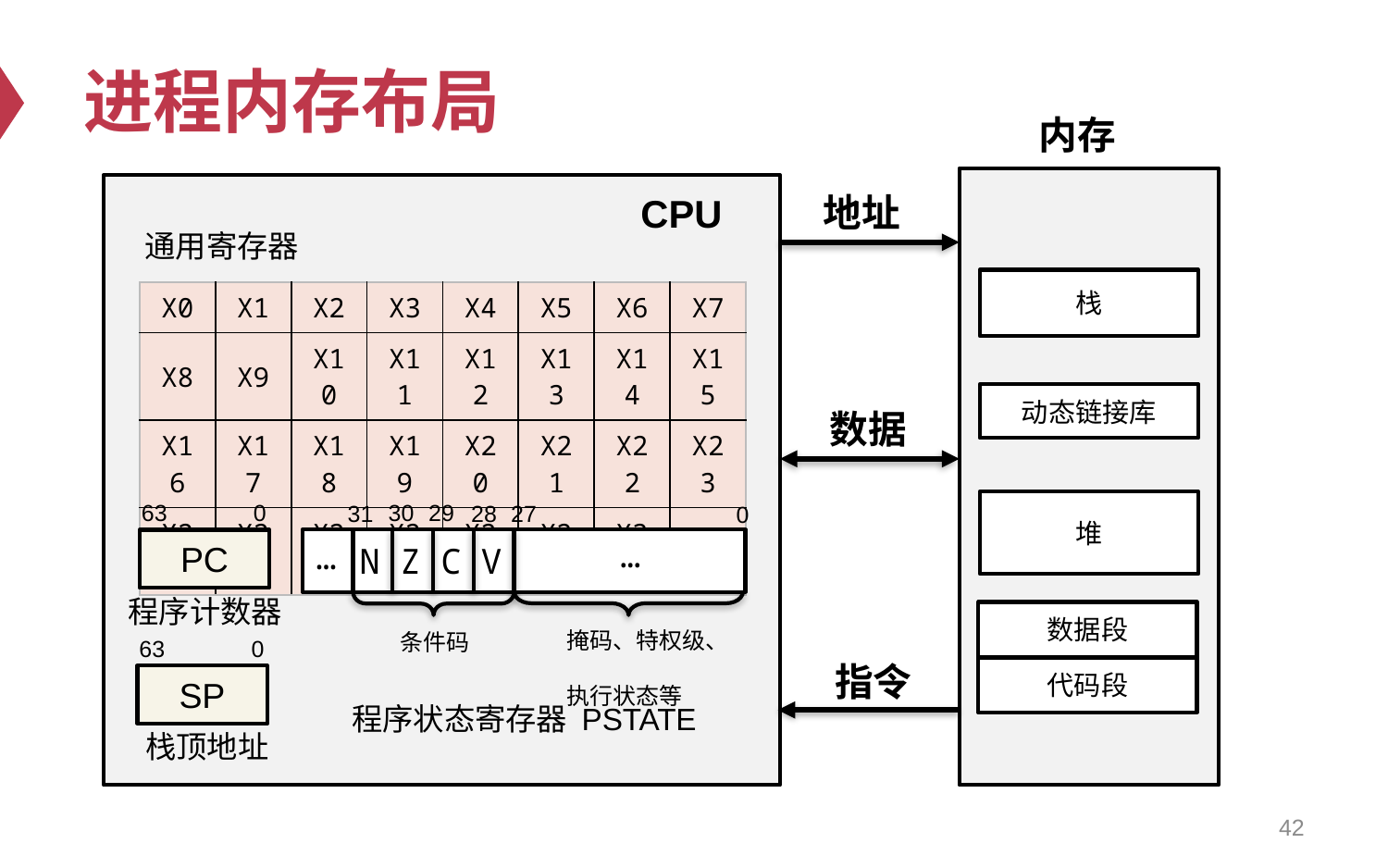

# 进程内存布局
内存

地址
CPU
通用寄存器
栈
| X0 | X1 | X2 | X3 | X4 | X5 | X6 | X7 |
| --- | --- | --- | --- | --- | --- | --- | --- |
| X8 | X9 | X10 | X11 | X12 | X13 | X14 | X15 |
| X16 | X17 | X18 | X19 | X20 | X21 | X22 | X23 |
| X24 | X25 | X26 | X27 | X28 | X29 | X30 |  |
动态链接库
数据

堆
0
63
30
29
28
27
31
0

…
…

PC
N
Z
C
V
程序计数器
数据段
掩码、特权级、
执行状态等
条件码
0
63
指令
代码段
SP
程序状态寄存器 PSTATE
栈顶地址
42